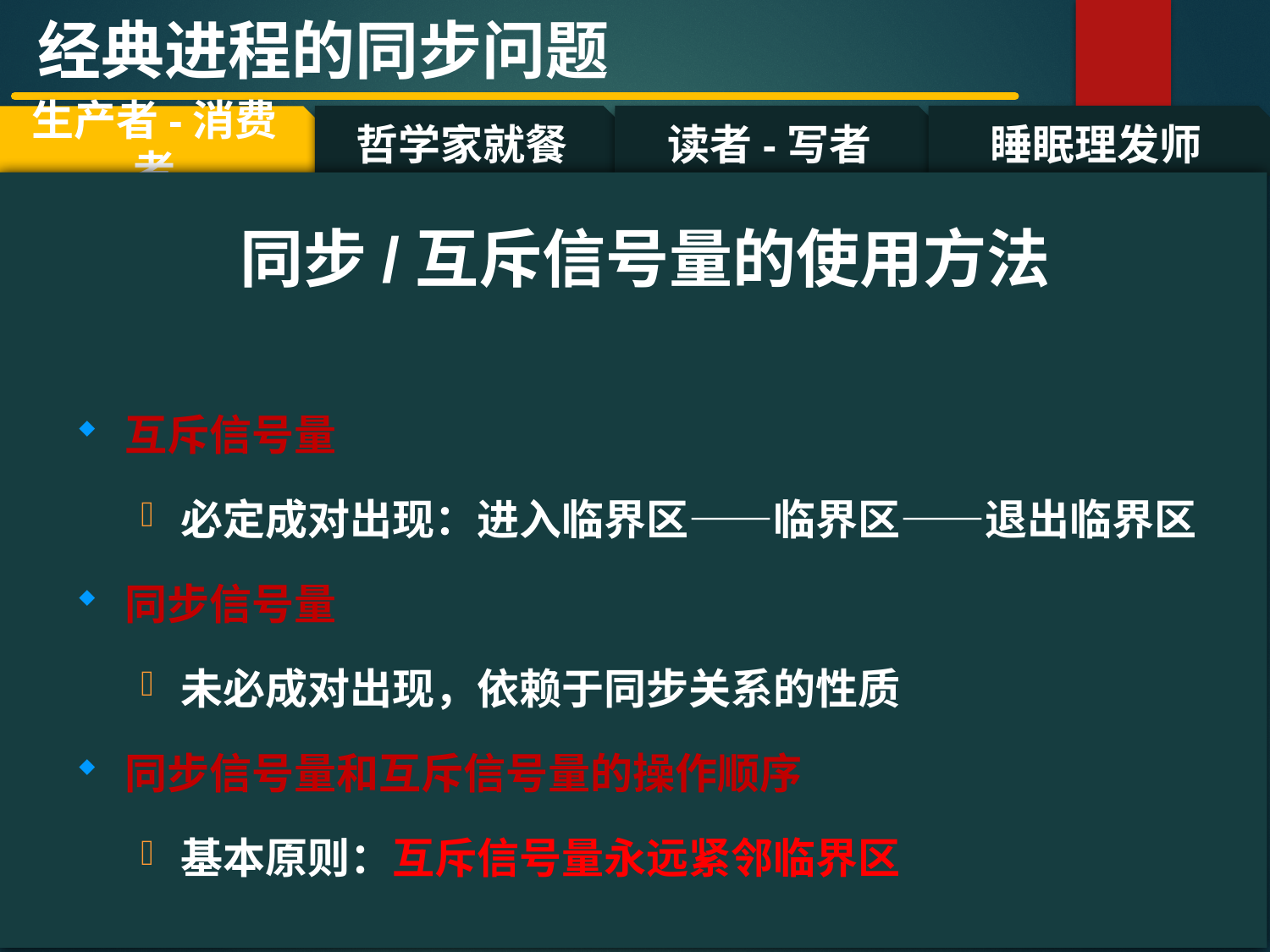

经典进程的同步问题
哲学家就餐
读者-写者
睡眠理发师
生产者-消费者
#
同步/互斥信号量的使用方法
互斥信号量
必定成对出现：进入临界区——临界区——退出临界区
同步信号量
未必成对出现，依赖于同步关系的性质
同步信号量和互斥信号量的操作顺序
基本原则：互斥信号量永远紧邻临界区